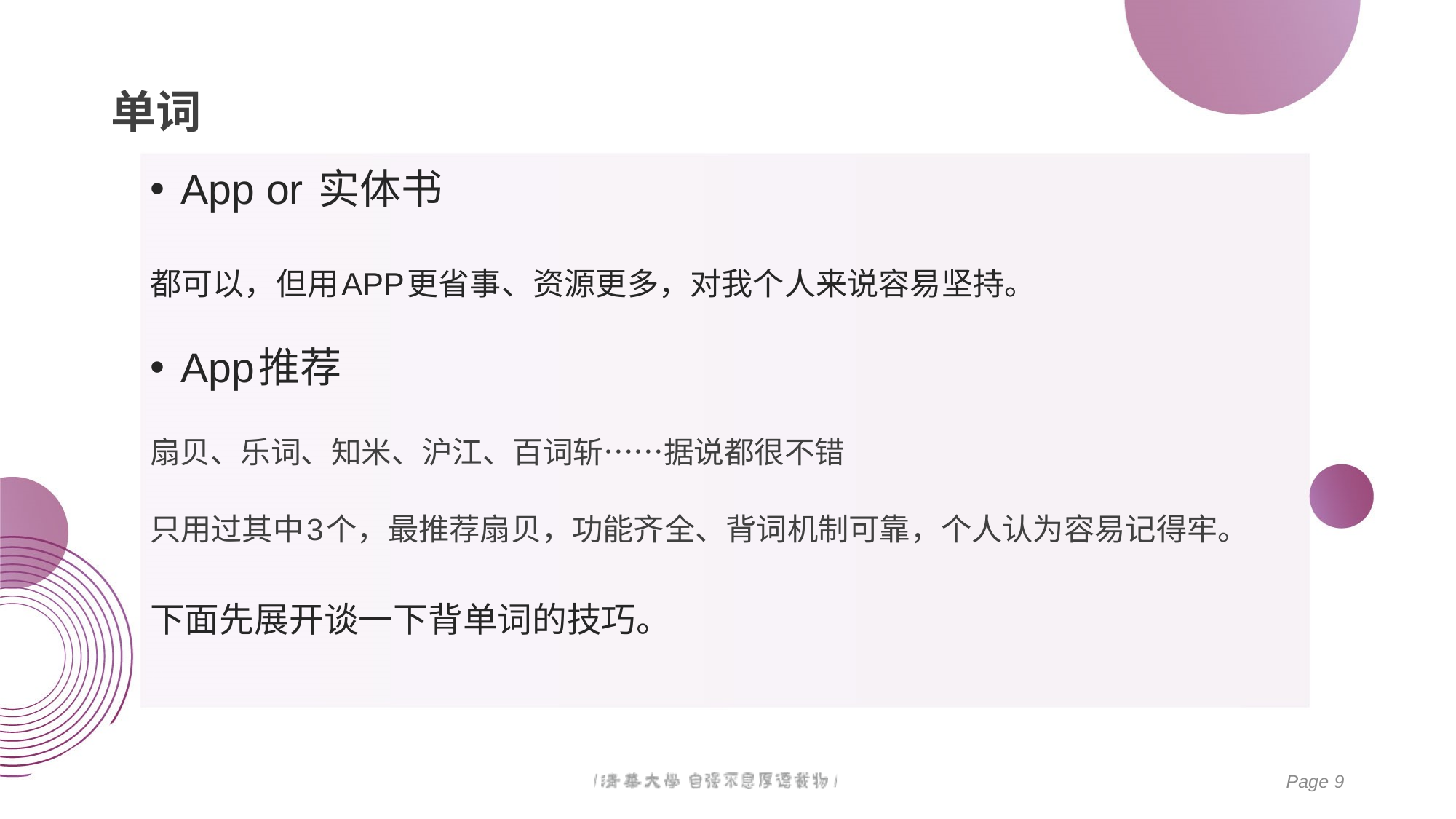

# 单词
App or 实体书

都可以，但用APP更省事、资源更多，对我个人来说容易坚持。

App推荐

扇贝、乐词、知米、沪江、百词斩……据说都很不错

只用过其中3个，最推荐扇贝，功能齐全、背词机制可靠，个人认为容易记得牢。

下面先展开谈一下背单词的技巧。
。

Page 9